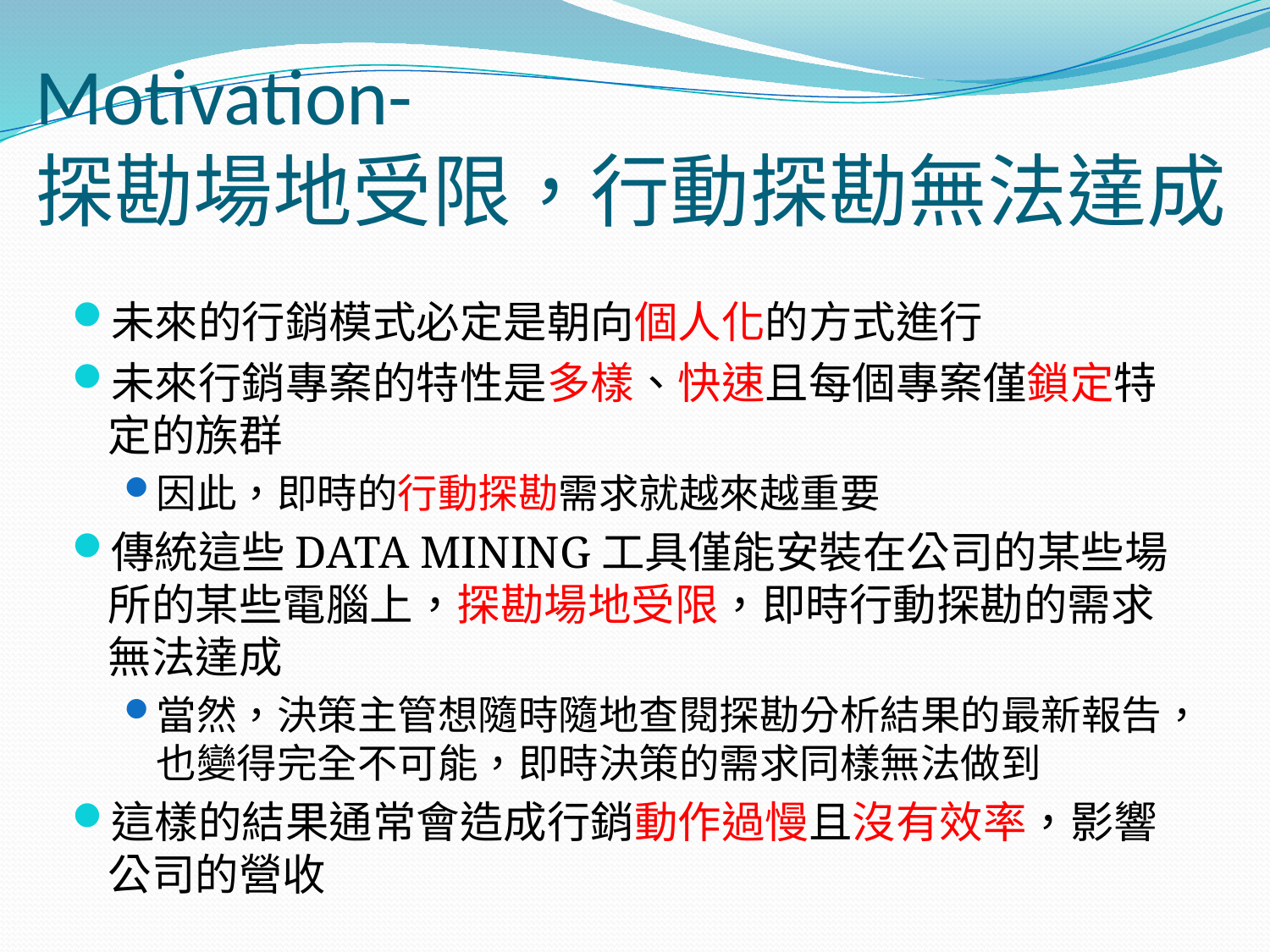

# Motivation- 探勘場地受限，行動探勘無法達成
未來的行銷模式必定是朝向個人化的方式進行
未來行銷專案的特性是多樣、快速且每個專案僅鎖定特定的族群
因此，即時的行動探勘需求就越來越重要
傳統這些DATA MINING工具僅能安裝在公司的某些場所的某些電腦上，探勘場地受限，即時行動探勘的需求無法達成
當然，決策主管想隨時隨地查閱探勘分析結果的最新報告，也變得完全不可能，即時決策的需求同樣無法做到
這樣的結果通常會造成行銷動作過慢且沒有效率，影響公司的營收